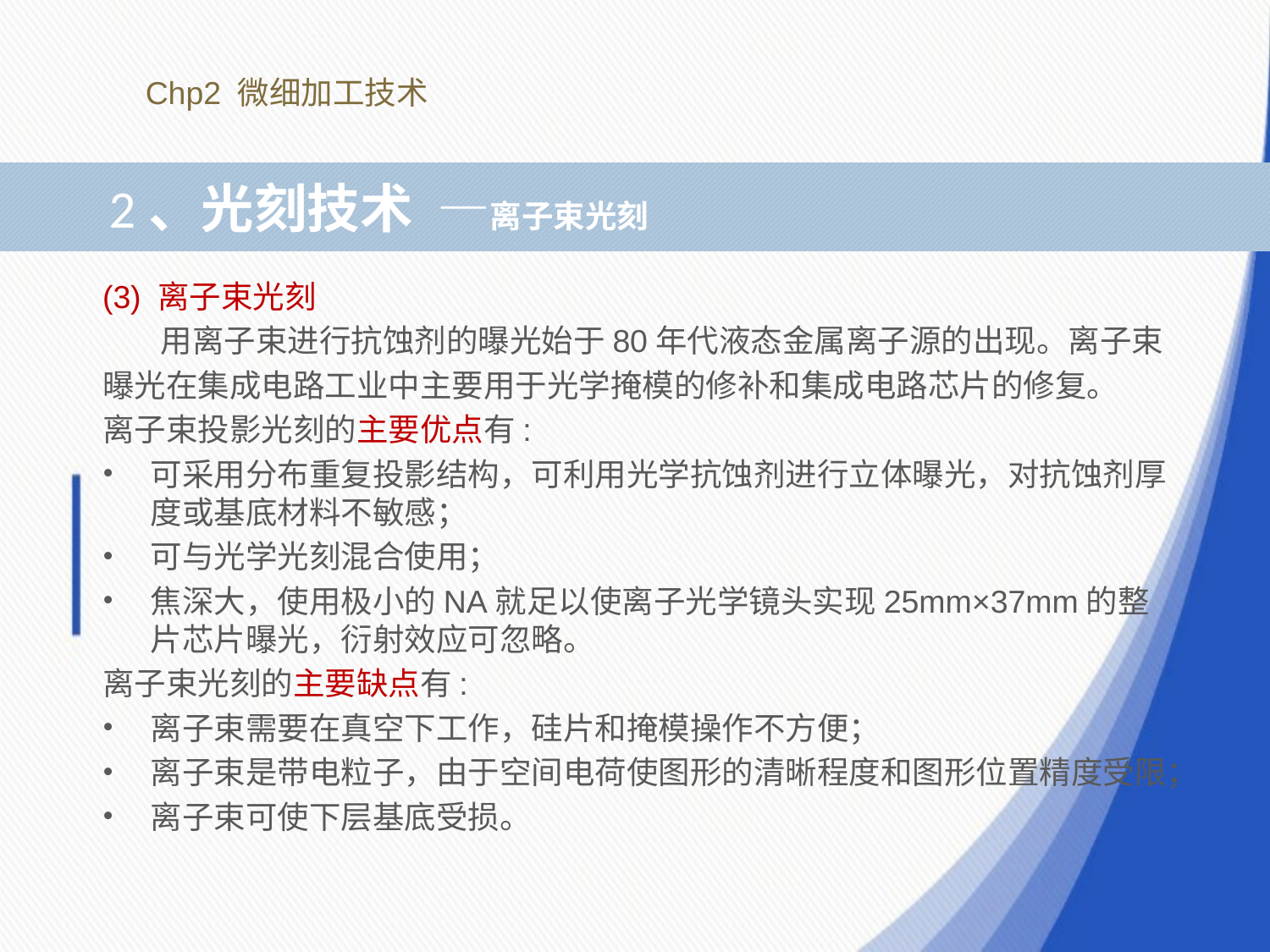

Chp2 微细加工技术
        2、光刻技术  —离子束光刻
(3) 离子束光刻
       用离子束进行抗蚀剂的曝光始于80年代液态金属离子源的出现。离子束
曝光在集成电路工业中主要用于光学掩模的修补和集成电路芯片的修复。
离子束投影光刻的主要优点有:
可采用分布重复投影结构，可利用光学抗蚀剂进行立体曝光，对抗蚀剂厚度或基底材料不敏感；
可与光学光刻混合使用；
焦深大，使用极小的NA就足以使离子光学镜头实现25mm×37mm的整片芯片曝光，衍射效应可忽略。
离子束光刻的主要缺点有:
离子束需要在真空下工作，硅片和掩模操作不方便；
离子束是带电粒子，由于空间电荷使图形的清晰程度和图形位置精度受限；
离子束可使下层基底受损。